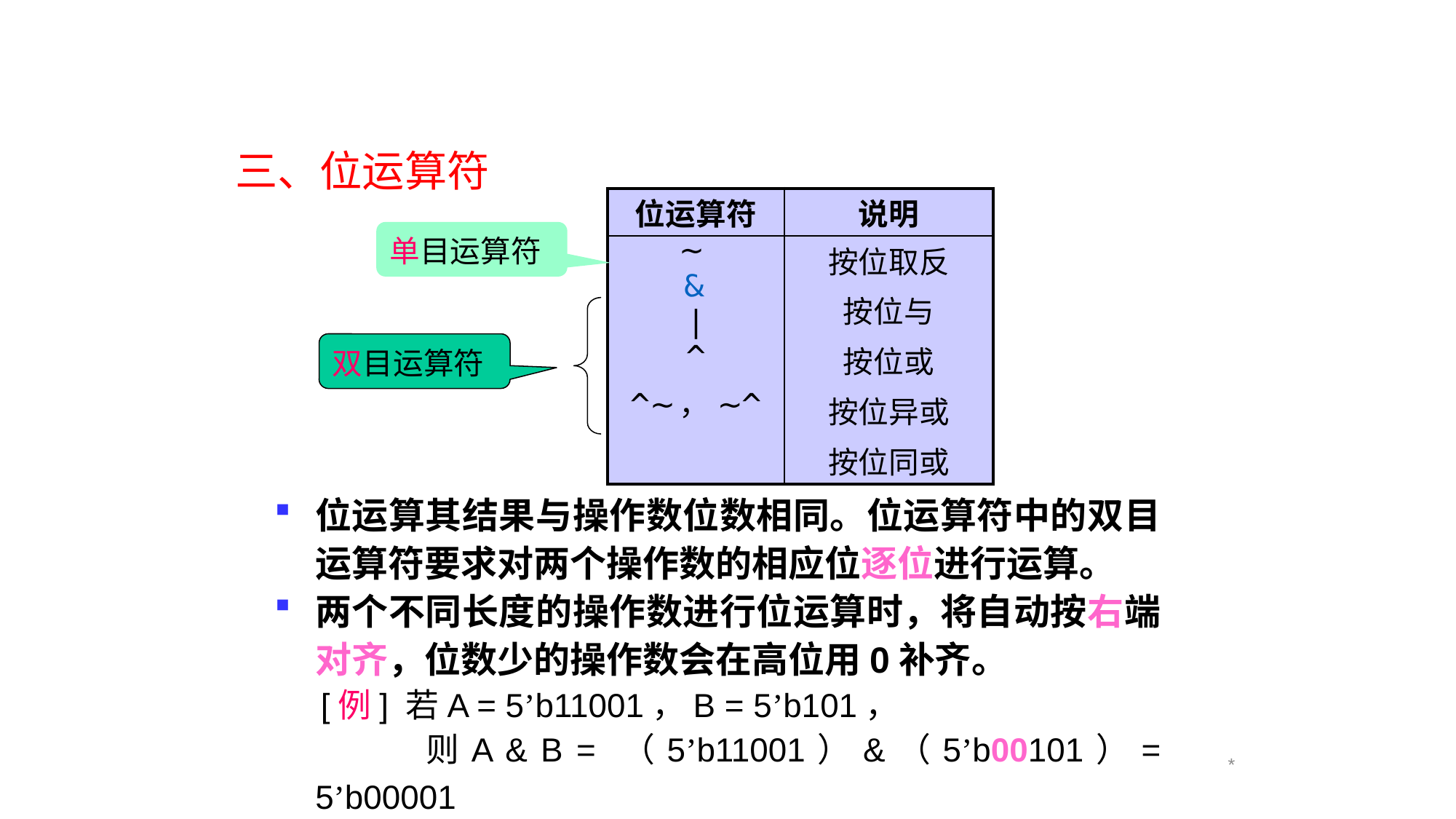

三、位运算符
| 位运算符 | 说明 |
| --- | --- |
| ~ & | ^ ^~，~^ | 按位取反 按位与 按位或 按位异或 按位同或 |
单目运算符

双目运算符
位运算其结果与操作数位数相同。位运算符中的双目运算符要求对两个操作数的相应位逐位进行运算。
两个不同长度的操作数进行位运算时，将自动按右端对齐，位数少的操作数会在高位用0补齐。
     [例] 若A = 5’b11001，B = 5’b101，
            则A & B = （5’b11001）&（5’b00101）= 5’b00001
*